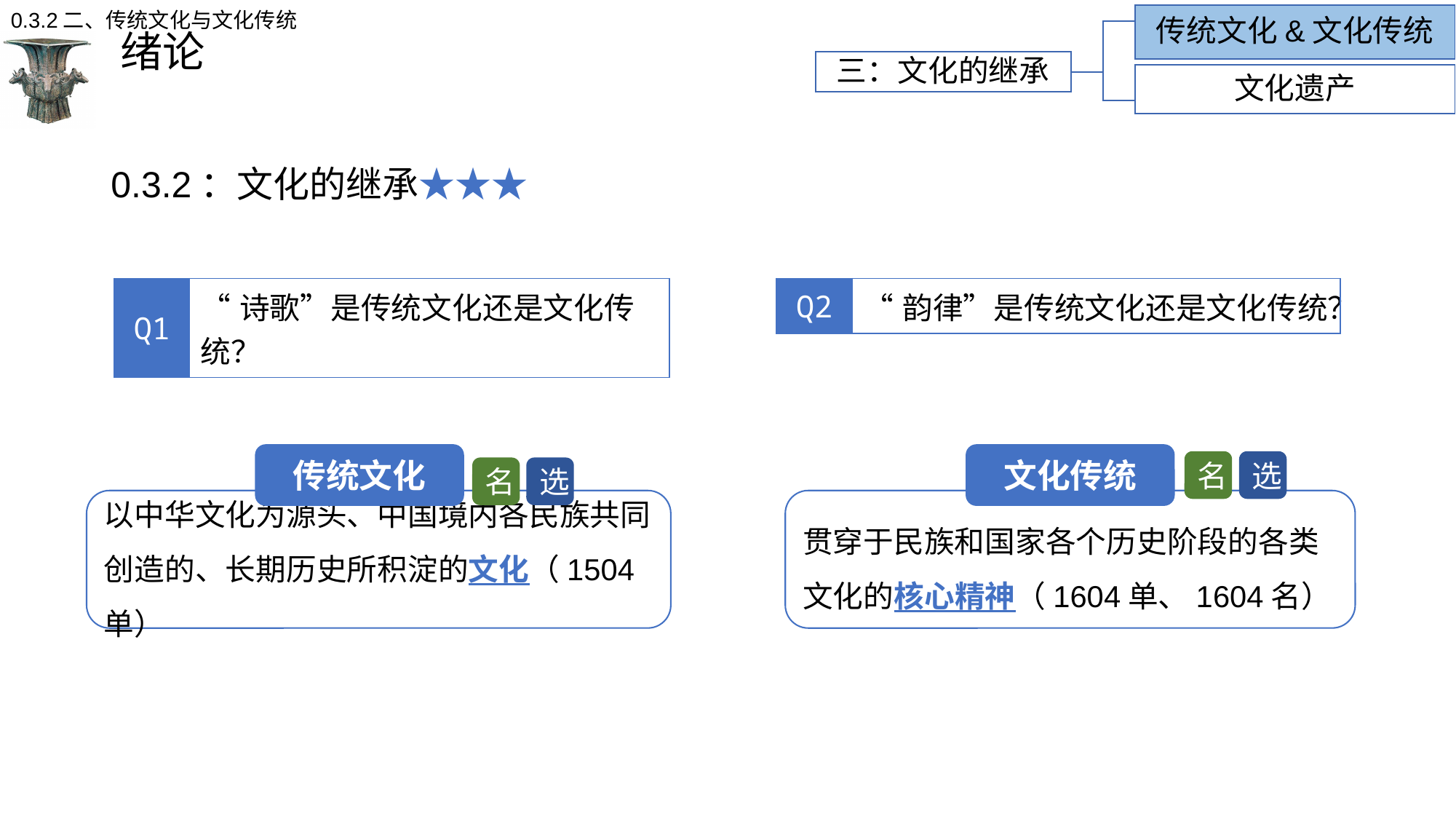

0.3.2二、传统文化与文化传统
传统文化&文化传统
# 绪论

三：文化的继承
文化遗产

0.3.2：文化的继承★★★
| Q1 | “诗歌”是传统文化还是文化传统？ |
| --- | --- |
| Q2 | “韵律”是传统文化还是文化传统？ |
| --- | --- |
传统文化
以中华文化为源头、中国境内各民族共同创造的、长期历史所积淀的文化（1504单）
文化传统
贯穿于民族和国家各个历史阶段的各类文化的核心精神（1604单、1604名）
名
选
选
名
94